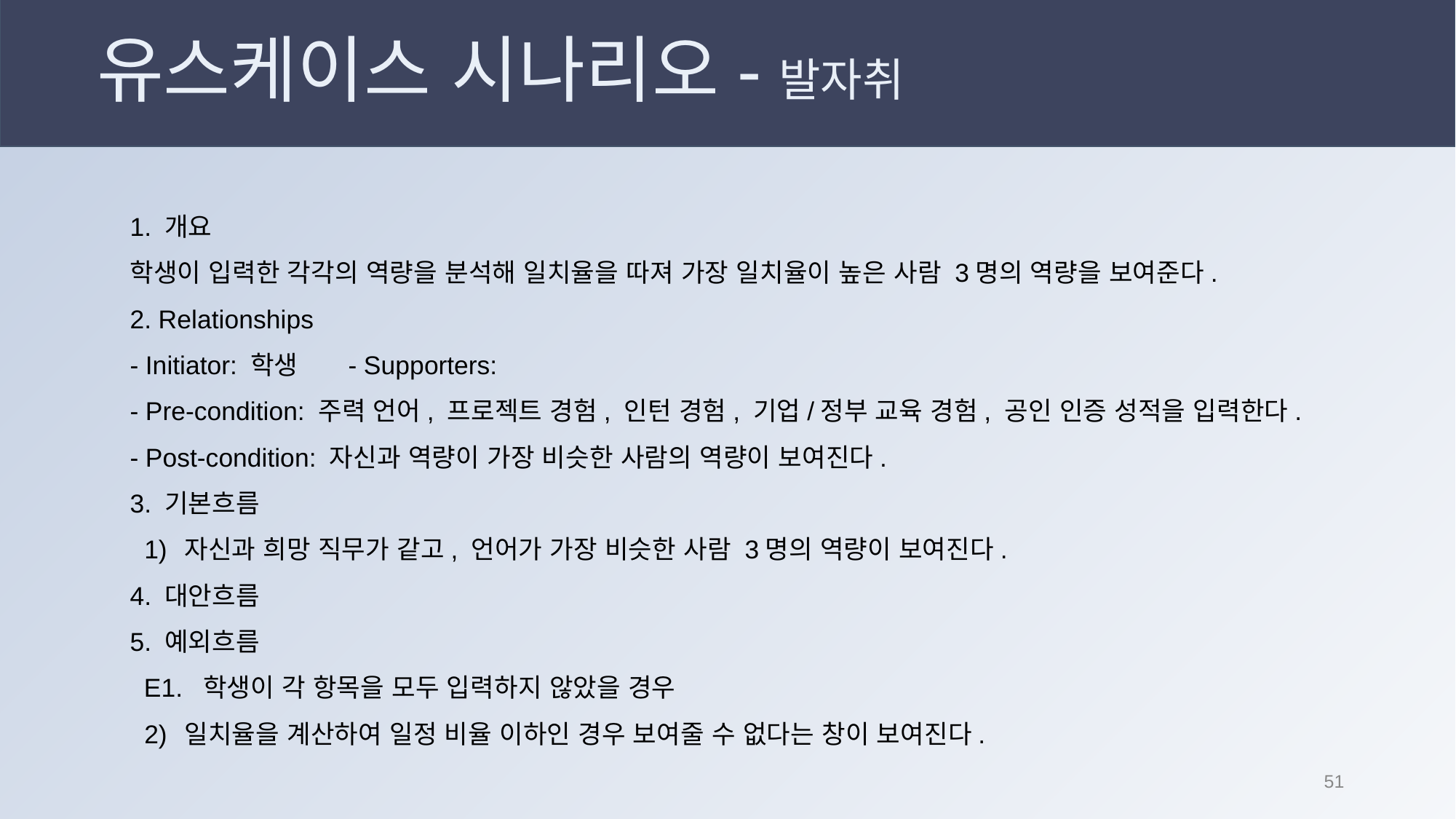

# 유스케이스 시나리오-발자취

1. 개요
학생이 입력한 각각의 역량을 분석해 일치율을 따져 가장 일치율이 높은 사람 3명의 역량을 보여준다.
2. Relationships
- Initiator: 학생	- Supporters:
- Pre-condition: 주력 언어, 프로젝트 경험, 인턴 경험, 기업/정부 교육 경험, 공인 인증 성적을 입력한다.
- Post-condition: 자신과 역량이 가장 비슷한 사람의 역량이 보여진다.
3. 기본흐름
자신과 희망 직무가 같고, 언어가 가장 비슷한 사람 3명의 역량이 보여진다.
4. 대안흐름
5. 예외흐름
  E1.  학생이 각 항목을 모두 입력하지 않았을 경우
일치율을 계산하여 일정 비율 이하인 경우 보여줄 수 없다는 창이 보여진다.

51